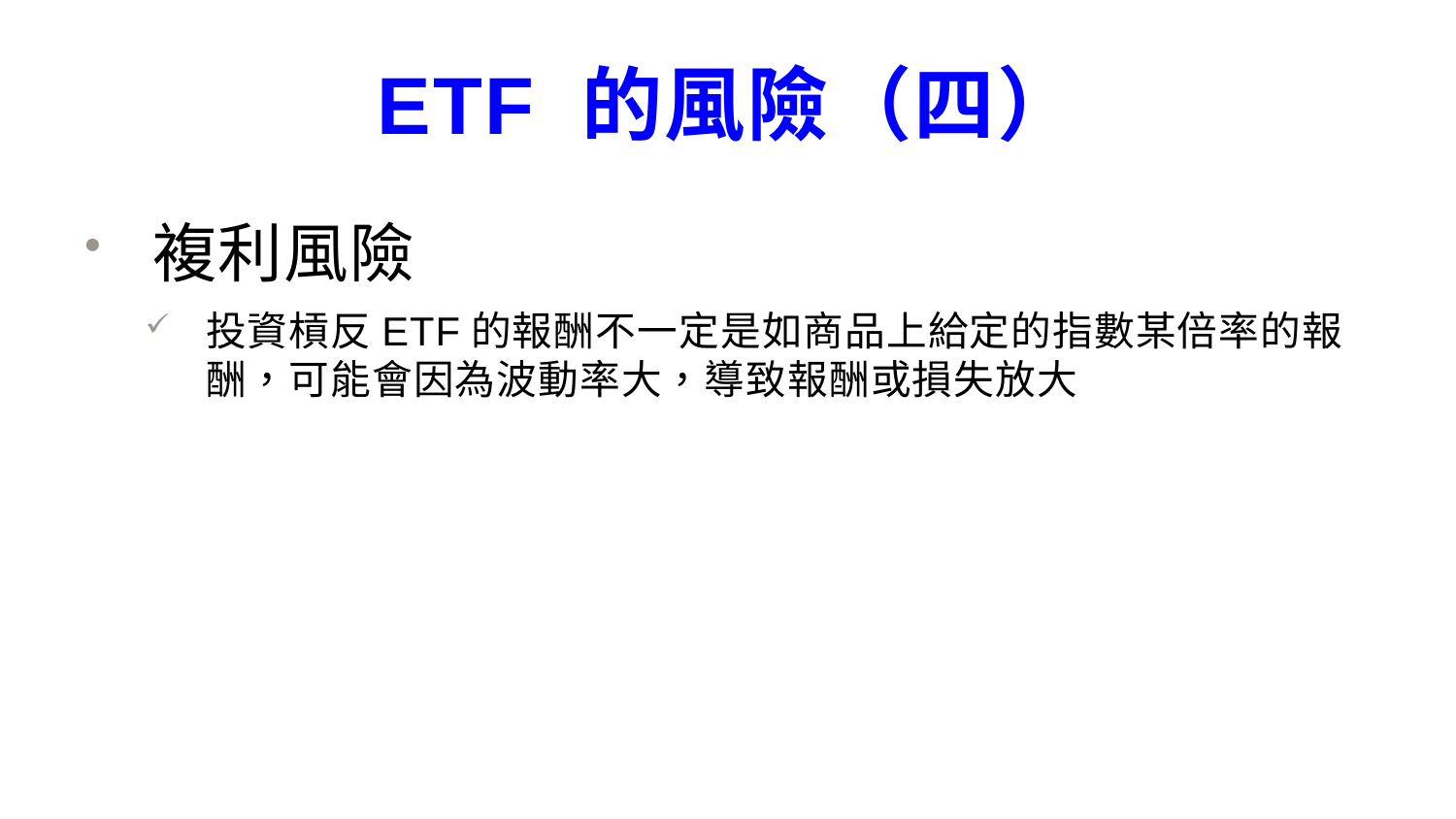

ETF 的風險（四）
複利風險
投資槓反ETF的報酬不一定是如商品上給定的指數某倍率的報酬，可能會因為波動率大，導致報酬或損失放大